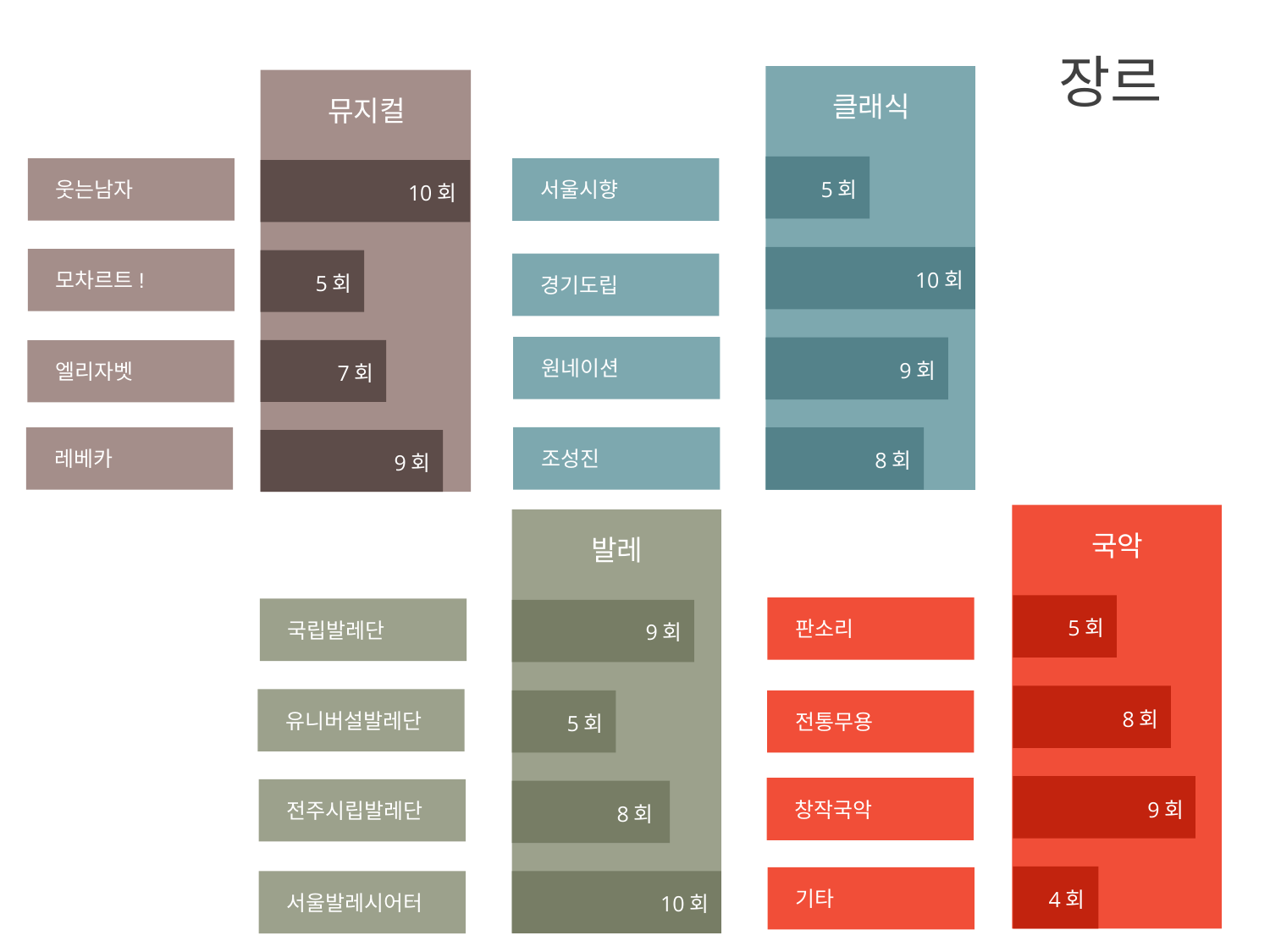

장르

클래식

5회

10회

9회

8회

뮤지컬

10회
5회
7회
9회

웃는남자

서울시향

모차르트!

경기도립

원네이션

엘리자벳

조성진

레베카

국악

5회

8회

9회

4회

발레

9회

5회

8회

10회

판소리

국립발레단

유니버설발레단

전통무용

창작국악

전주시립발레단

기타

서울발레시어터